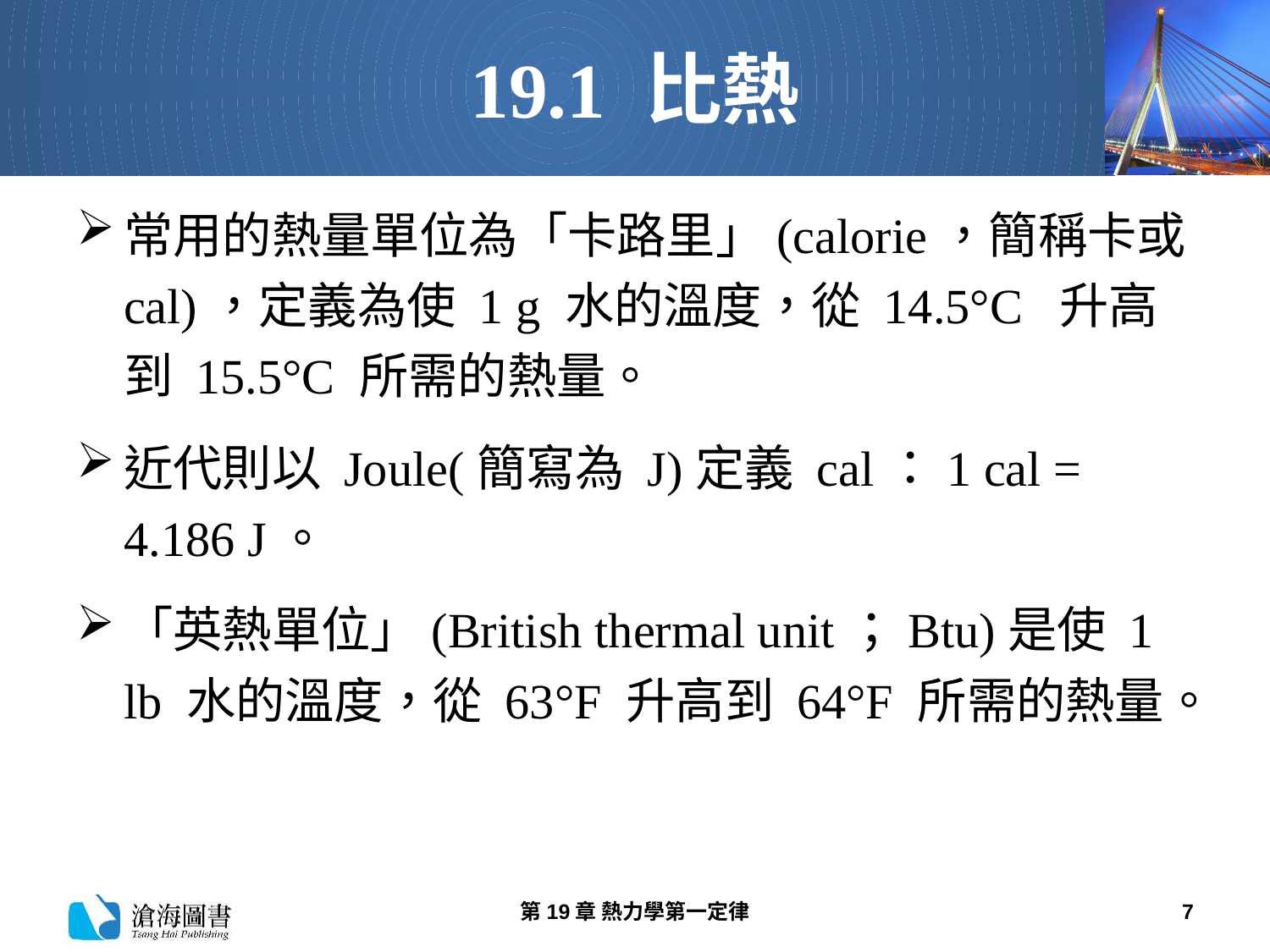

# 19.1 比熱
常用的熱量單位為「卡路里」(calorie，簡稱卡或 cal)，定義為使 1 g 水的溫度，從 14.5°C  升高到 15.5°C 所需的熱量。
近代則以 Joule(簡寫為 J)定義 cal：1 cal = 4.186 J。
「英熱單位」(British thermal unit；Btu)是使 1 lb 水的溫度，從 63°F 升高到 64°F 所需的熱量。
第19章 熱力學第一定律
7